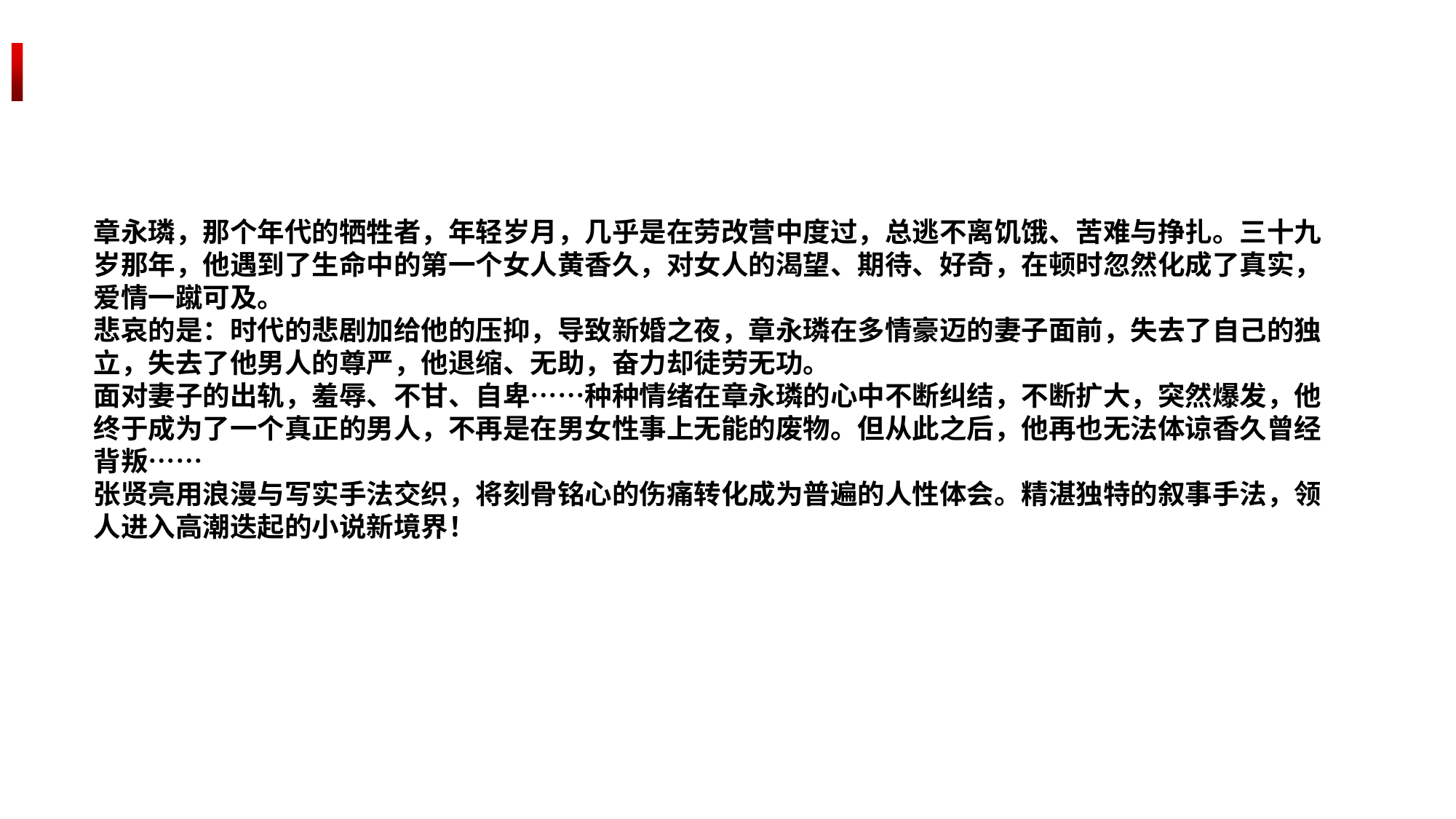

章永璘，那个年代的牺牲者，年轻岁月，几乎是在劳改营中度过，总逃不离饥饿、苦难与挣扎。三十九岁那年，他遇到了生命中的第一个女人黄香久，对女人的渴望、期待、好奇，在顿时忽然化成了真实，爱情一蹴可及。
悲哀的是：时代的悲剧加给他的压抑，导致新婚之夜，章永璘在多情豪迈的妻子面前，失去了自己的独立，失去了他男人的尊严，他退缩、无助，奋力却徒劳无功。
面对妻子的出轨，羞辱、不甘、自卑……种种情绪在章永璘的心中不断纠结，不断扩大，突然爆发，他终于成为了一个真正的男人，不再是在男女性事上无能的废物。但从此之后，他再也无法体谅香久曾经背叛……
张贤亮用浪漫与写实手法交织，将刻骨铭心的伤痛转化成为普遍的人性体会。精湛独特的叙事手法，领人进入高潮迭起的小说新境界！